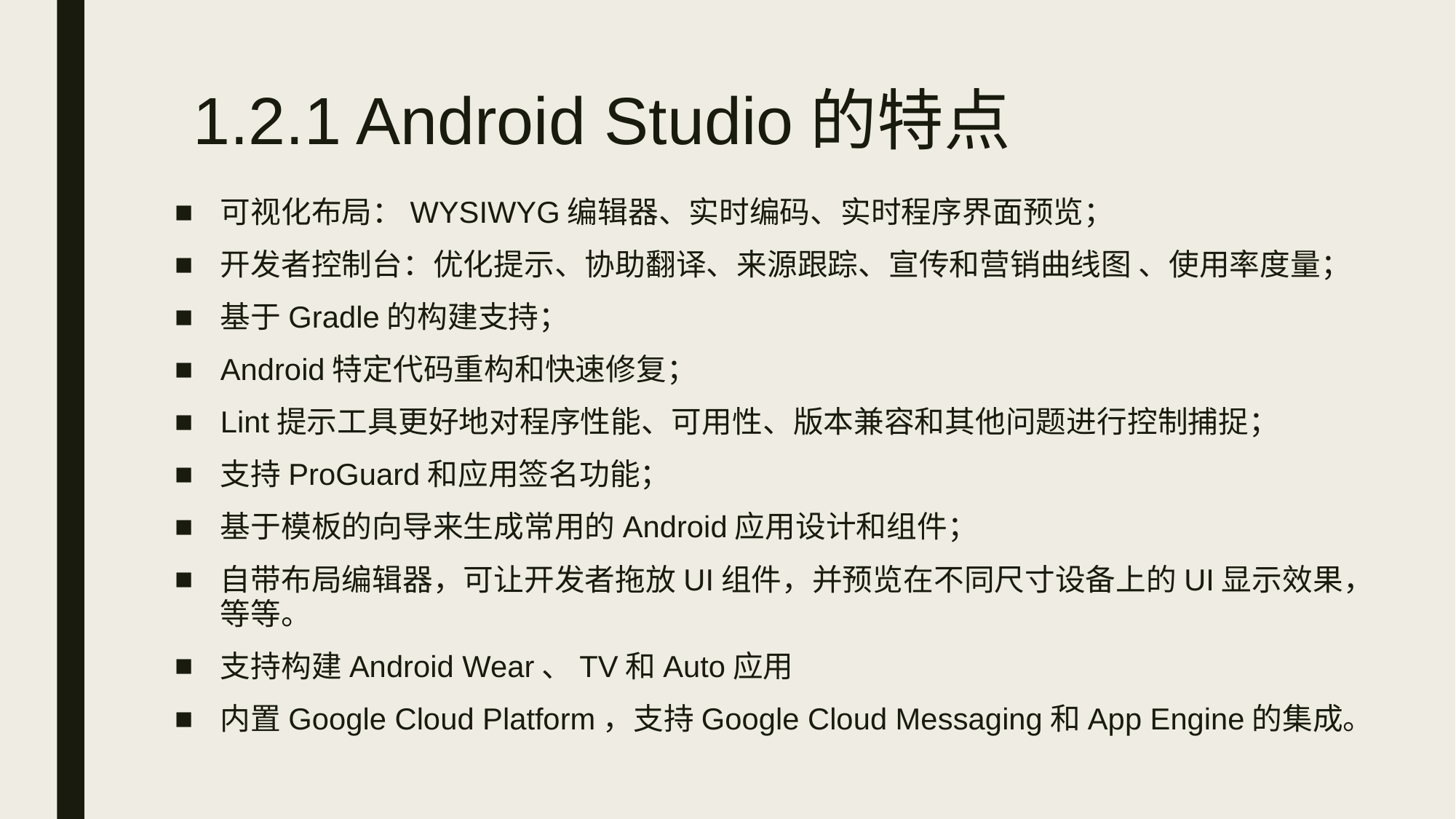

# 1.2.1 Android Studio的特点
可视化布局：WYSIWYG编辑器、实时编码、实时程序界面预览；
开发者控制台：优化提示、协助翻译、来源跟踪、宣传和营销曲线图 、使用率度量；
基于Gradle的构建支持；
Android特定代码重构和快速修复；
Lint提示工具更好地对程序性能、可用性、版本兼容和其他问题进行控制捕捉；
支持ProGuard和应用签名功能；
基于模板的向导来生成常用的Android应用设计和组件；
自带布局编辑器，可让开发者拖放UI组件，并预览在不同尺寸设备上的UI显示效果，等等。
支持构建Android Wear、TV和Auto应用
内置Google Cloud Platform，支持Google Cloud Messaging和App Engine的集成。